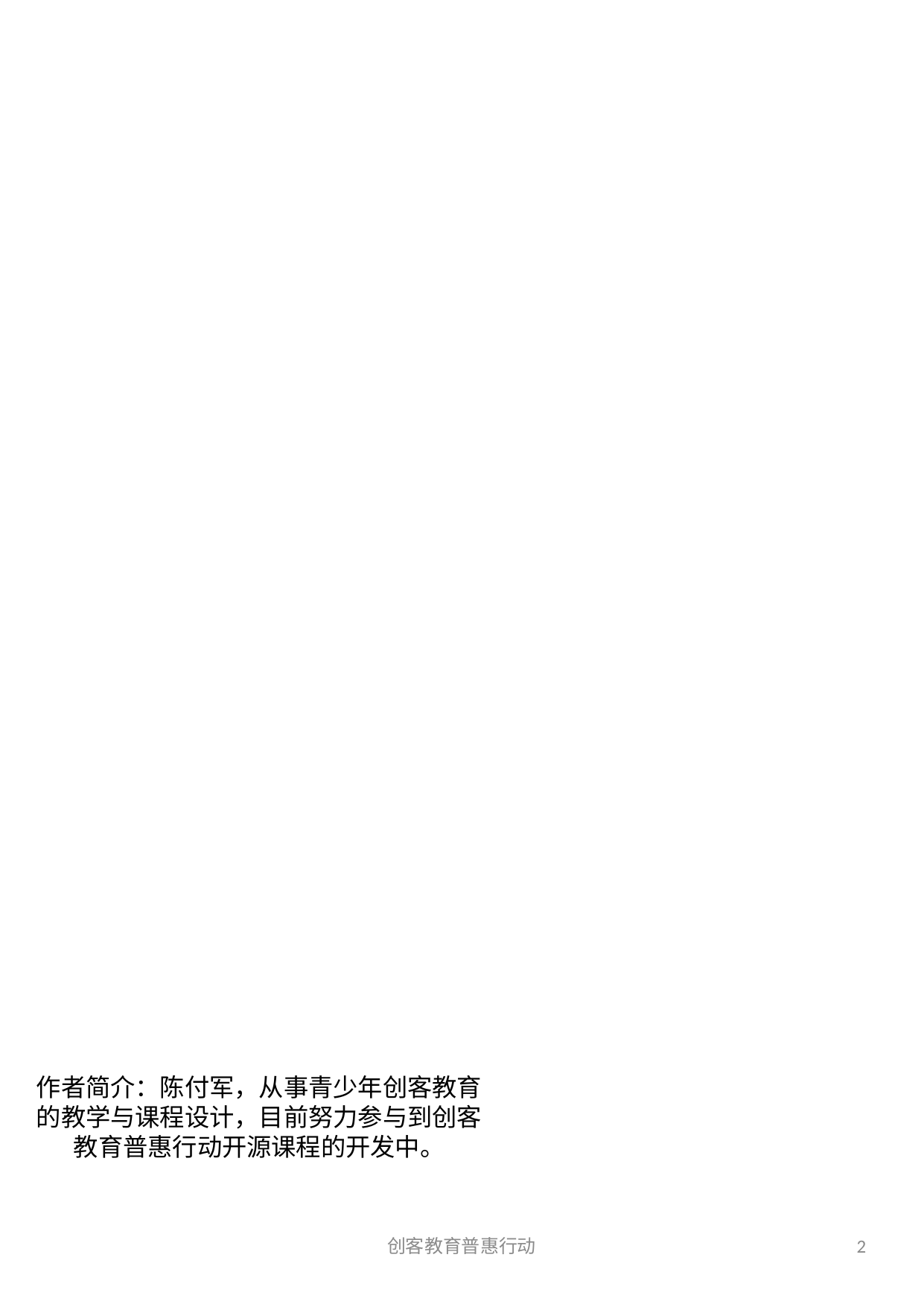

作者简介：陈付军，从事青少年创客教育的教学与课程设计，目前努力参与到创客教育普惠行动开源课程的开发中。
创客教育普惠行动
2